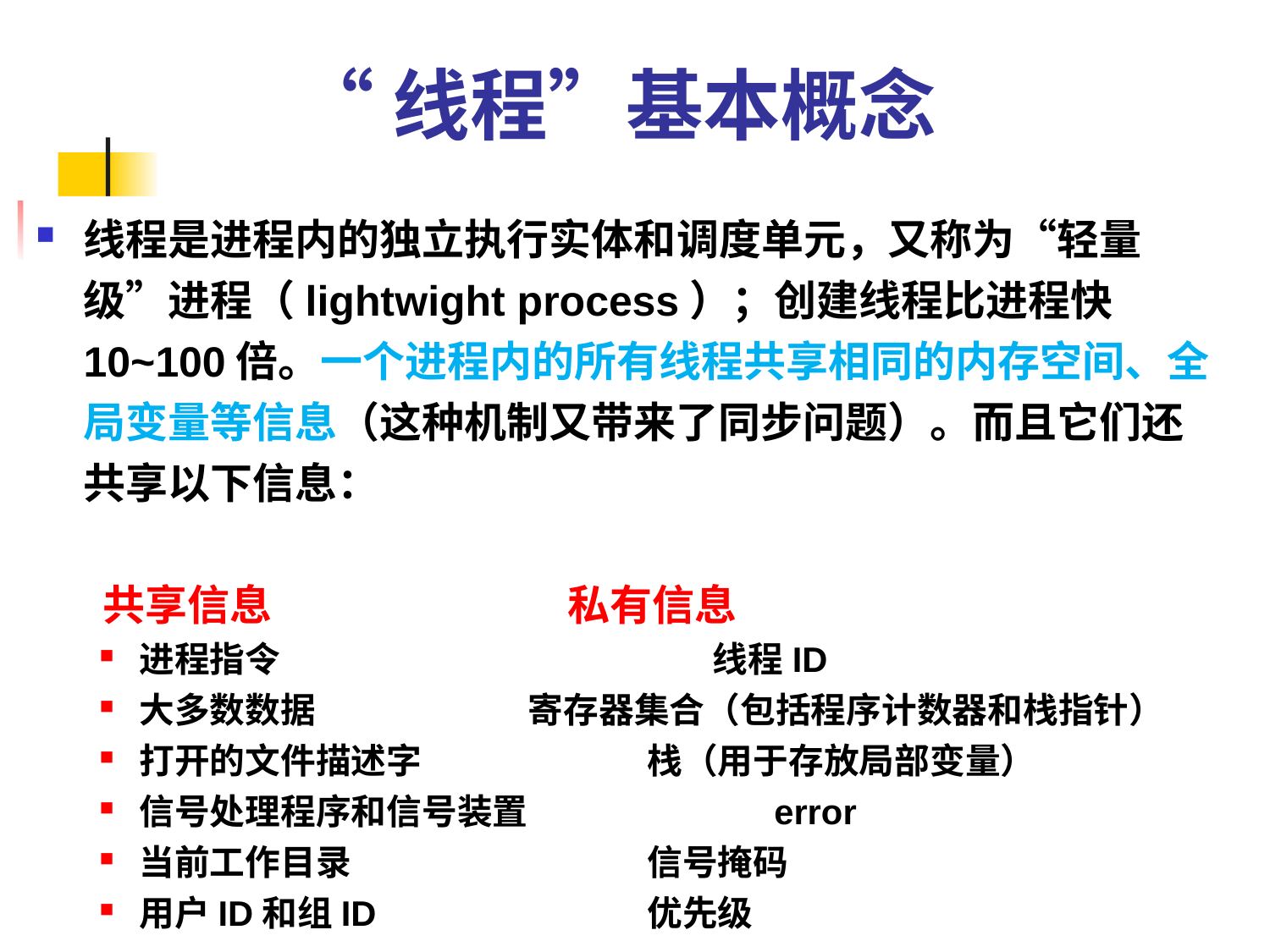

# “线程”基本概念
线程是进程内的独立执行实体和调度单元，又称为“轻量级”进程（lightwight process）；创建线程比进程快10~100倍。一个进程内的所有线程共享相同的内存空间、全局变量等信息（这种机制又带来了同步问题）。而且它们还共享以下信息：

      共享信息                               私有信息
进程指令		                        线程ID
大多数数据		 寄存器集合（包括程序计数器和栈指针）
打开的文件描述字		栈（用于存放局部变量）
信号处理程序和信号装置		error
当前工作目录			信号掩码
用户ID和组ID			优先级